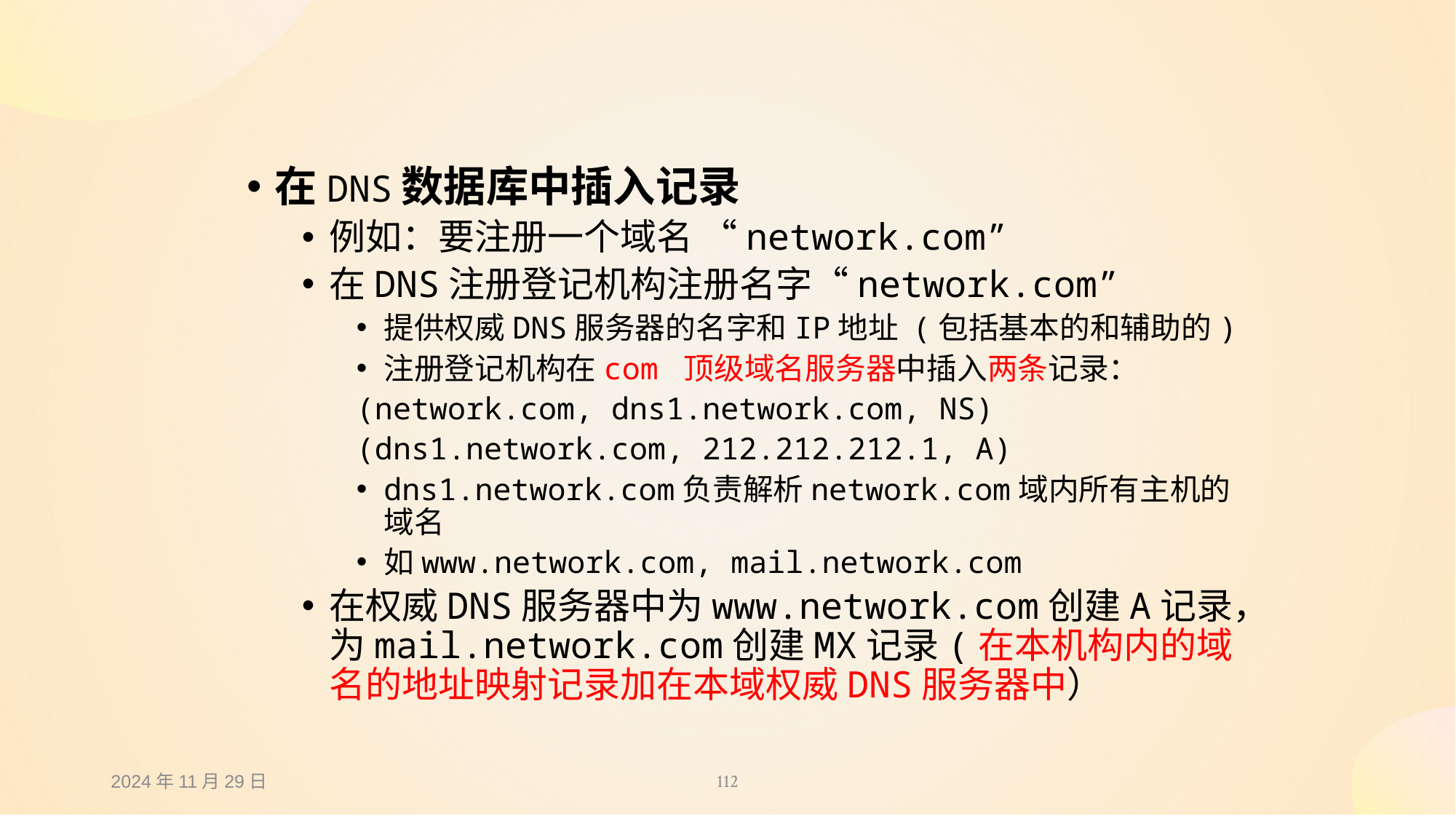

在DNS数据库中插入记录
例如：要注册一个域名 “network.com”
在DNS注册登记机构注册名字“network.com”
提供权威DNS服务器的名字和IP地址 (包括基本的和辅助的)
注册登记机构在com 顶级域名服务器中插入两条记录：
(network.com, dns1.network.com, NS)
(dns1.network.com, 212.212.212.1, A)
dns1.network.com负责解析network.com域内所有主机的域名
如www.network.com, mail.network.com
在权威DNS服务器中为www.network.com创建A记录，为mail.network.com创建MX记录(在本机构内的域名的地址映射记录加在本域权威DNS服务器中）
2024年11月29日
112